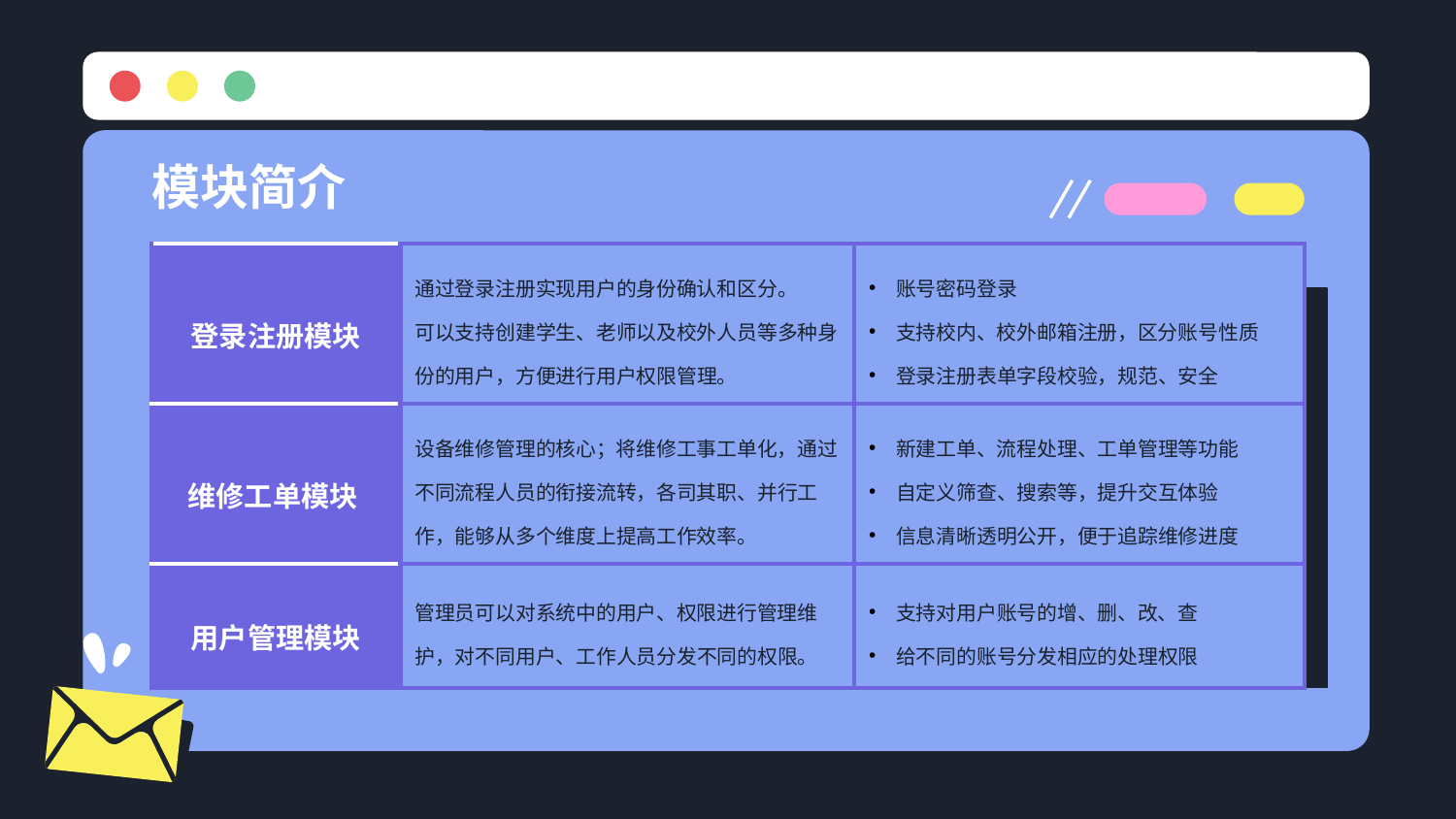

# 模块简介
| 登录注册模块 | 通过登录注册实现用户的身份确认和区分。 可以支持创建学生、老师以及校外人员等多种身份的用户，方便进行用户权限管理。 | 账号密码登录 支持校内、校外邮箱注册，区分账号性质 登录注册表单字段校验，规范、安全 |
| --- | --- | --- |
| 维修工单模块 | 设备维修管理的核心；将维修工事工单化，通过不同流程人员的衔接流转，各司其职、并行工作，能够从多个维度上提高工作效率。 | 新建工单、流程处理、工单管理等功能 自定义筛查、搜索等，提升交互体验 信息清晰透明公开，便于追踪维修进度 |
| 用户管理模块 | 管理员可以对系统中的用户、权限进行管理维护，对不同用户、工作人员分发不同的权限。 | 支持对用户账号的增、删、改、查 给不同的账号分发相应的处理权限 |